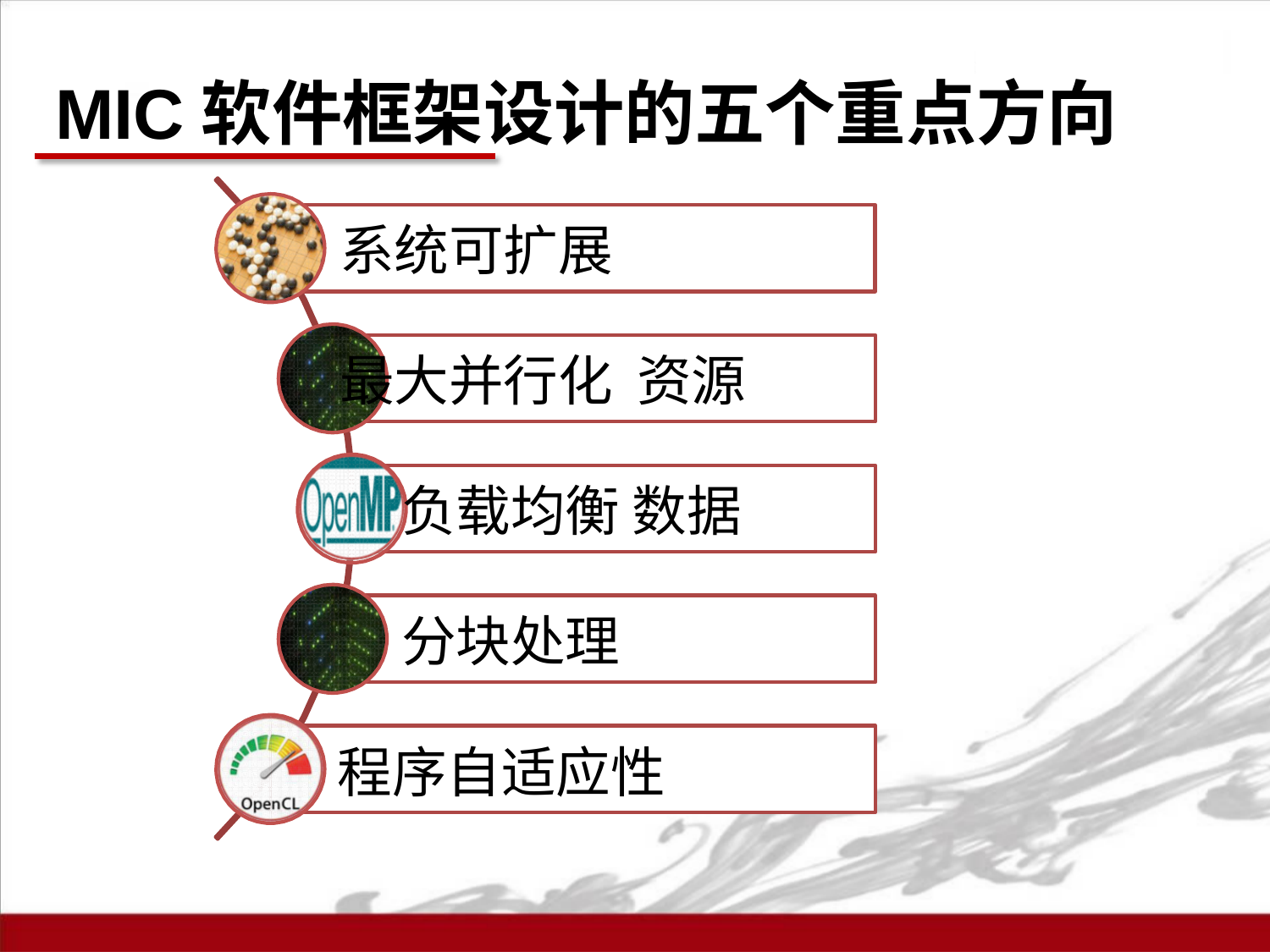

# MIC软件框架设计的五个重点方向

系统可扩展
最大并行化  资源负载均衡 数据分块处理

程序自适应性